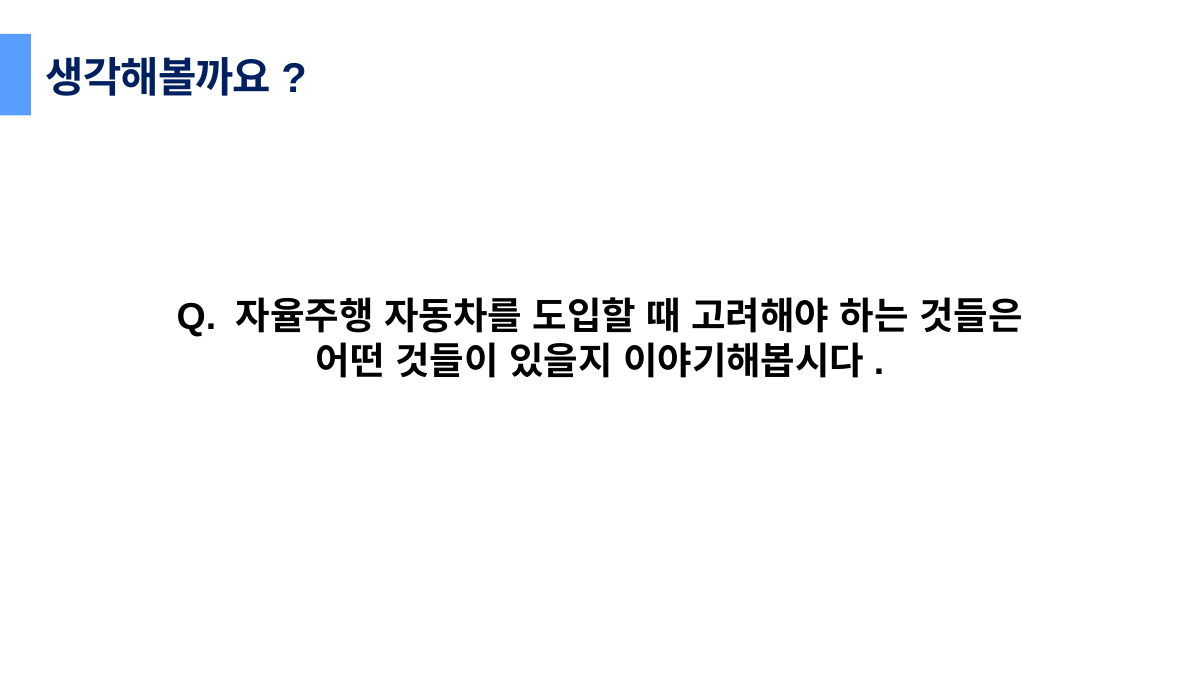

생각해볼까요?
Q. 자율주행 자동차를 도입할 때 고려해야 하는 것들은
어떤 것들이 있을지 이야기해봅시다.